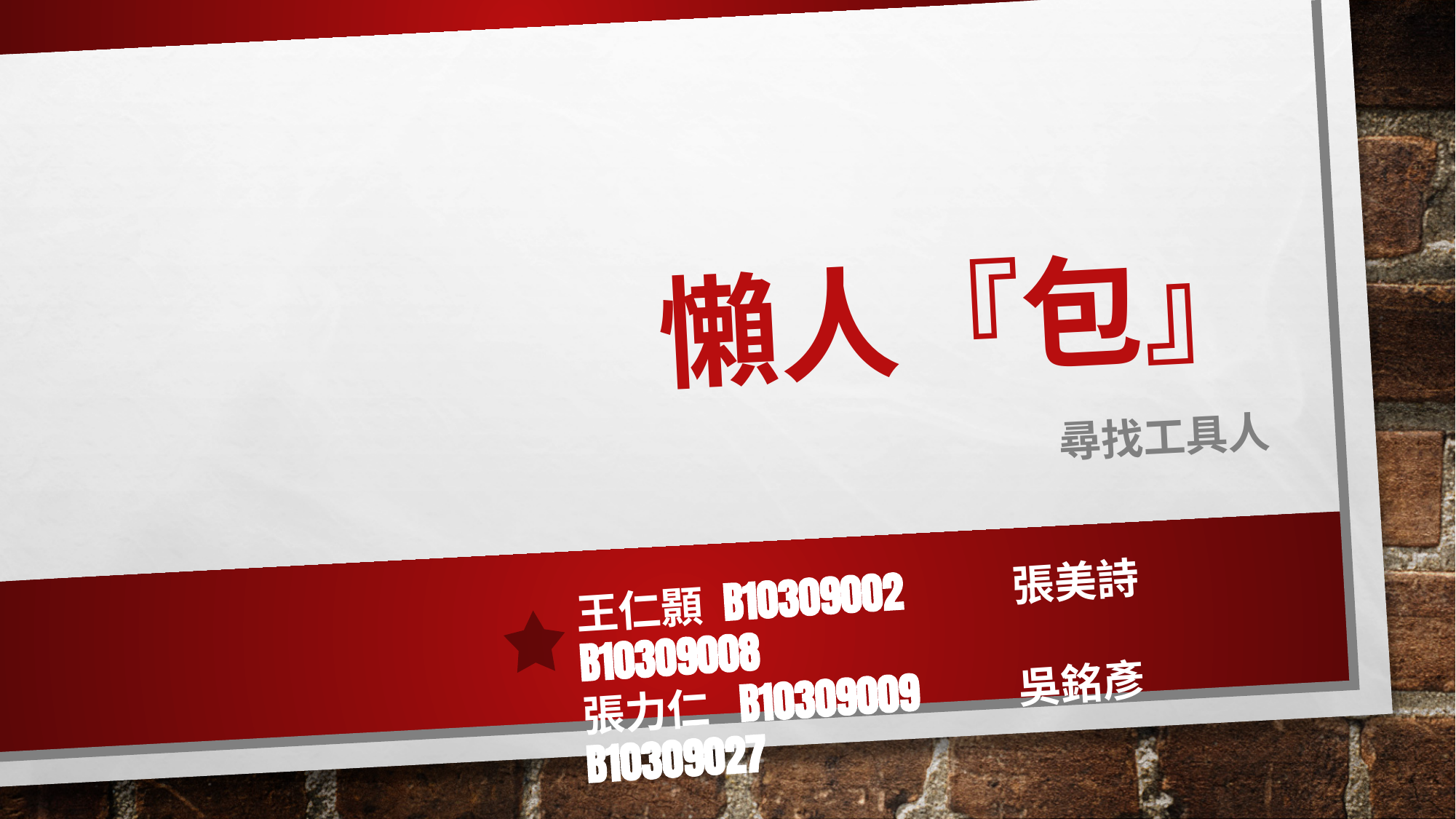

# 懶人『包』
尋找工具人

王仁顥 B10309002 	張美詩  B10309008
張力仁  B10309009	吳銘彥 B10309027